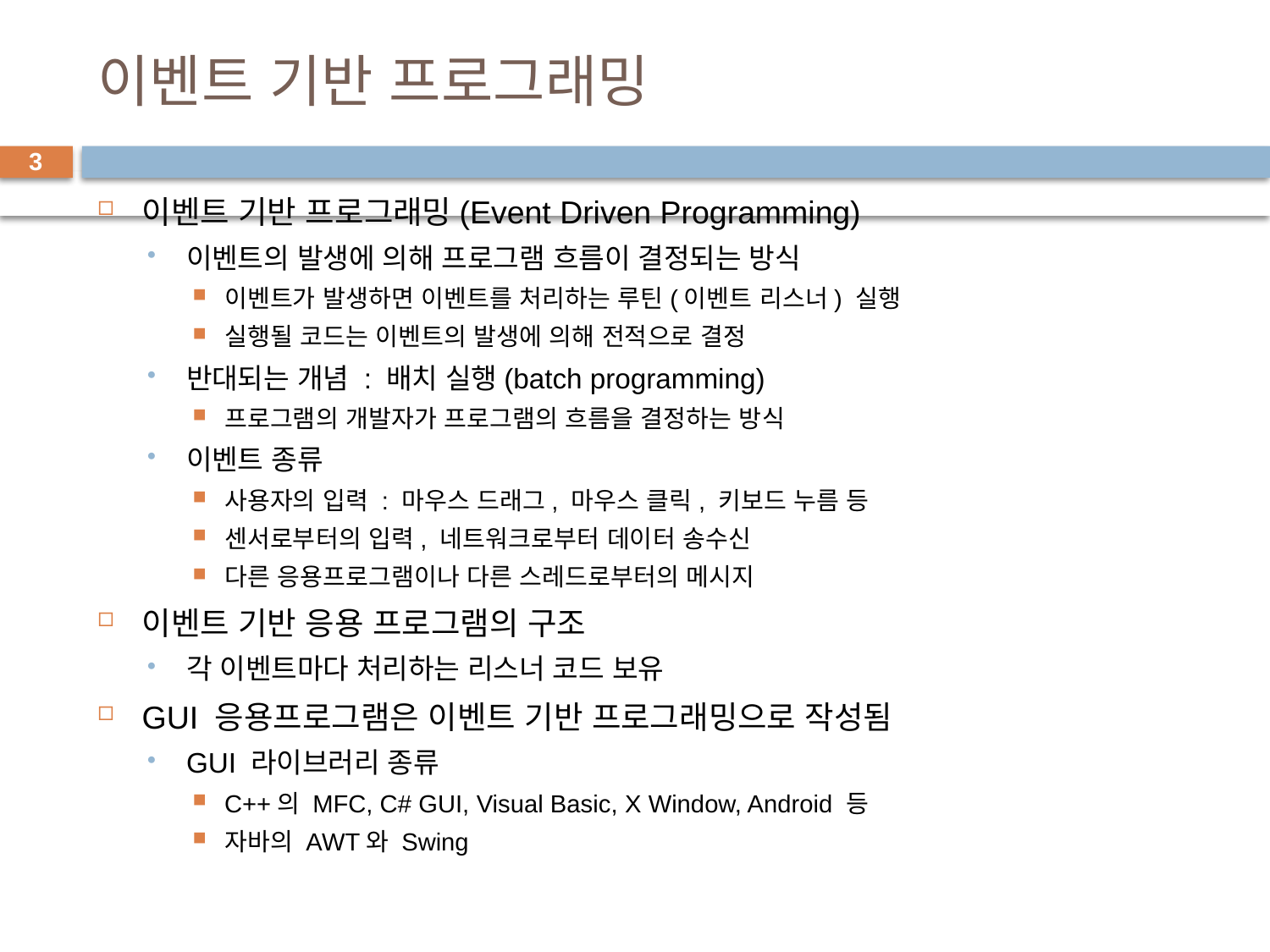

# 이벤트 기반 프로그래밍
3
이벤트 기반 프로그래밍(Event Driven Programming)
이벤트의 발생에 의해 프로그램 흐름이 결정되는 방식
이벤트가 발생하면 이벤트를 처리하는 루틴(이벤트 리스너) 실행
실행될 코드는 이벤트의 발생에 의해 전적으로 결정
반대되는 개념 : 배치 실행(batch programming)
프로그램의 개발자가 프로그램의 흐름을 결정하는 방식
이벤트 종류
사용자의 입력 : 마우스 드래그, 마우스 클릭, 키보드 누름 등
센서로부터의 입력, 네트워크로부터 데이터 송수신
다른 응용프로그램이나 다른 스레드로부터의 메시지
이벤트 기반 응용 프로그램의 구조
각 이벤트마다 처리하는 리스너 코드 보유
GUI 응용프로그램은 이벤트 기반 프로그래밍으로 작성됨
GUI 라이브러리 종류
C++의 MFC, C# GUI, Visual Basic, X Window, Android 등
자바의 AWT와 Swing